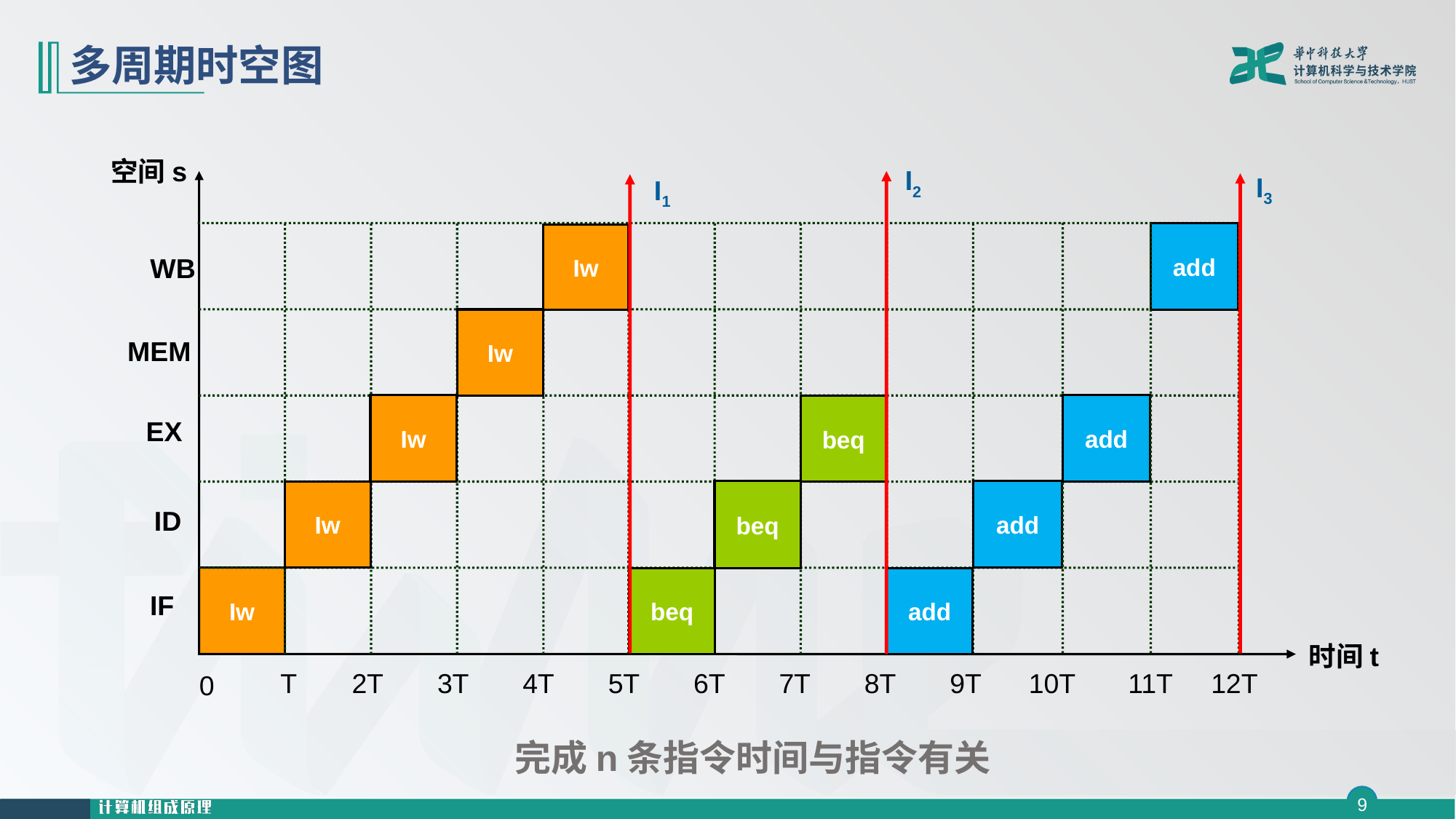

# 多周期时空图
空间s
I2

I3

I1

add
Iw

WB

Iw
MEM
Iw
add

beq
EX
add
beq
Iw

ID
Iw

beq
add
IF
时间t

T
2T
3T
4T
5T
6T
7T
8T
9T
10T
11T
12T
0
   完成n条指令时间与指令有关